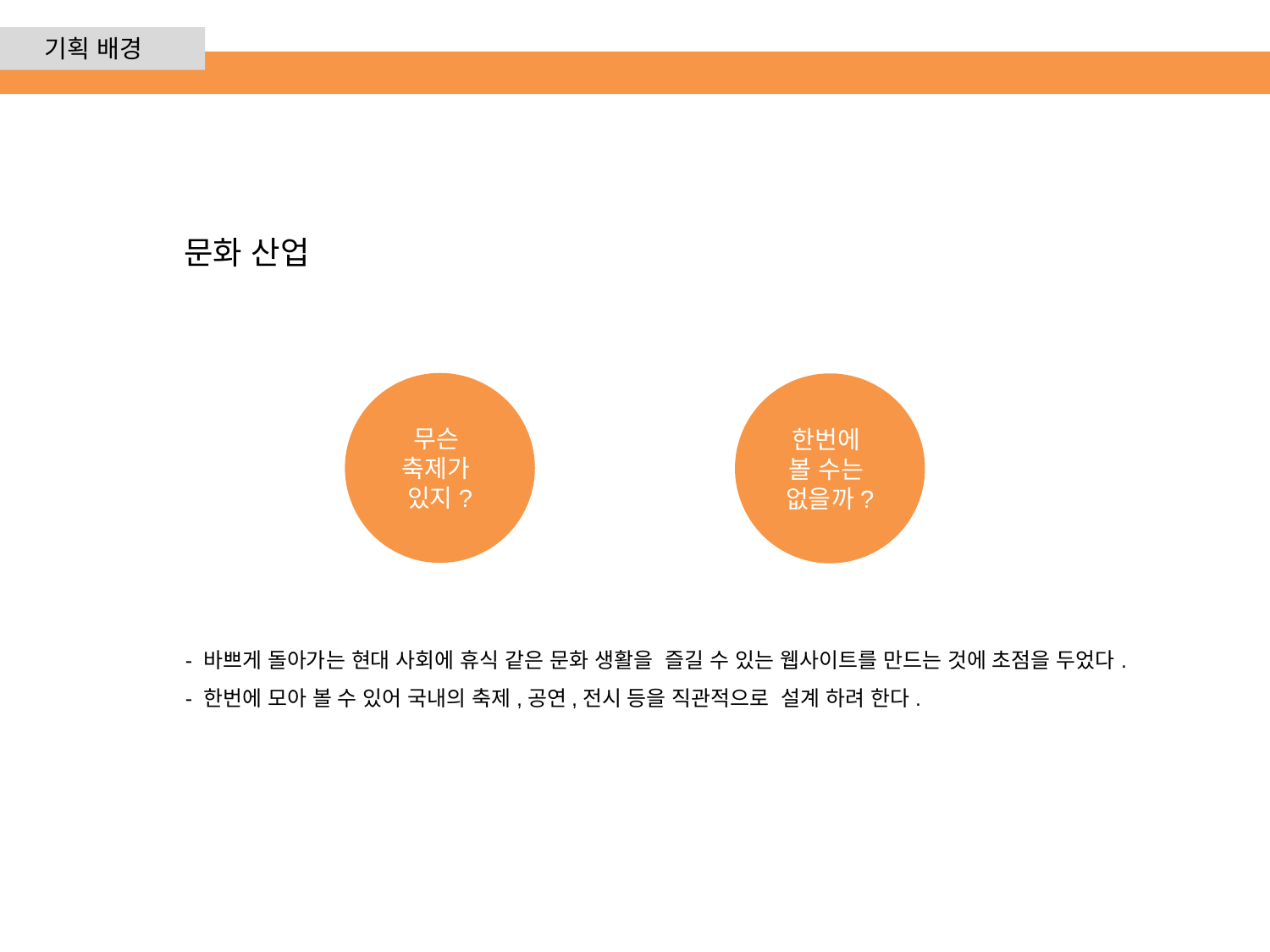

기획 배경

문화 산업
무슨
축제가
있지?
한번에
볼 수는
없을까?
- 바쁘게 돌아가는 현대 사회에 휴식 같은 문화 생활을  즐길 수 있는 웹사이트를 만드는 것에 초점을 두었다.
- 한번에 모아 볼 수 있어 국내의 축제,공연,전시 등을 직관적으로  설계 하려 한다.